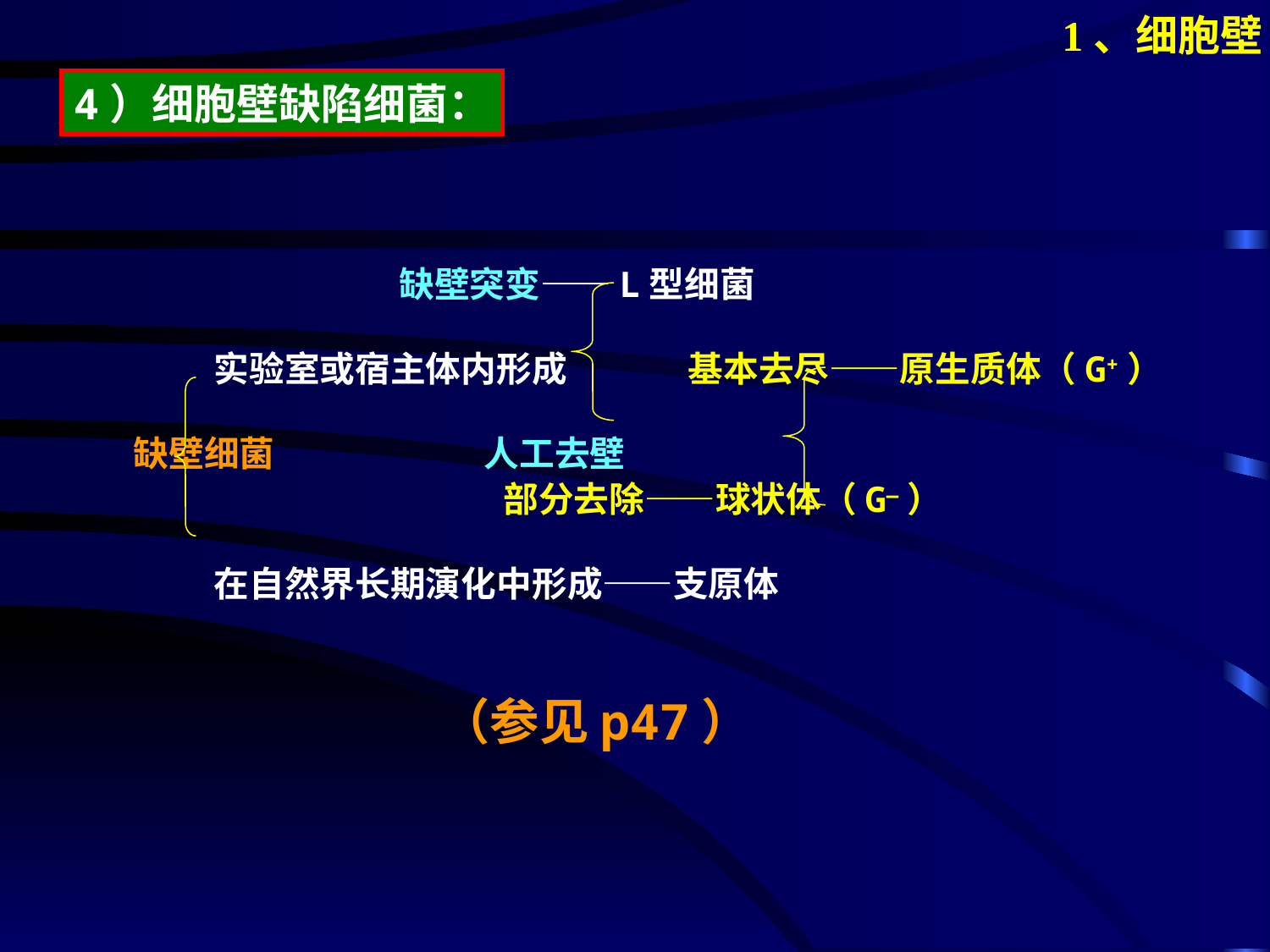

1、细胞壁
4）细胞壁缺陷细菌：
                                    缺壁突变——L型细菌

            实验室或宿主体内形成               基本去尽——原生质体（G+）

  缺壁细菌                          人工去壁
                                                部分去除——球状体（G_）

            在自然界长期演化中形成——支原体

（参见p47）